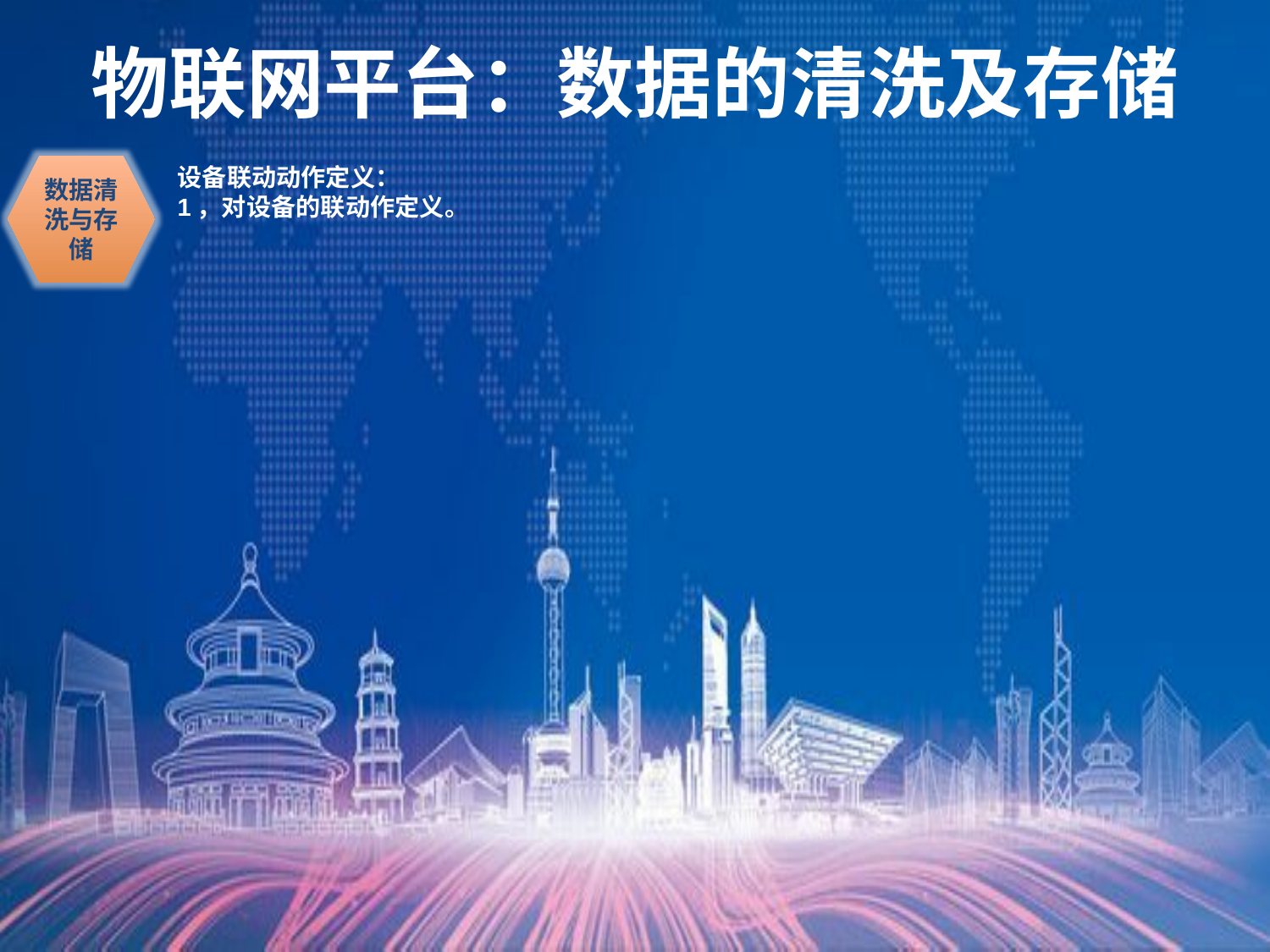

# 物联网平台：数据的清洗及存储
数据清洗与存储
设备联动动作定义：
1，对设备的联动作定义。